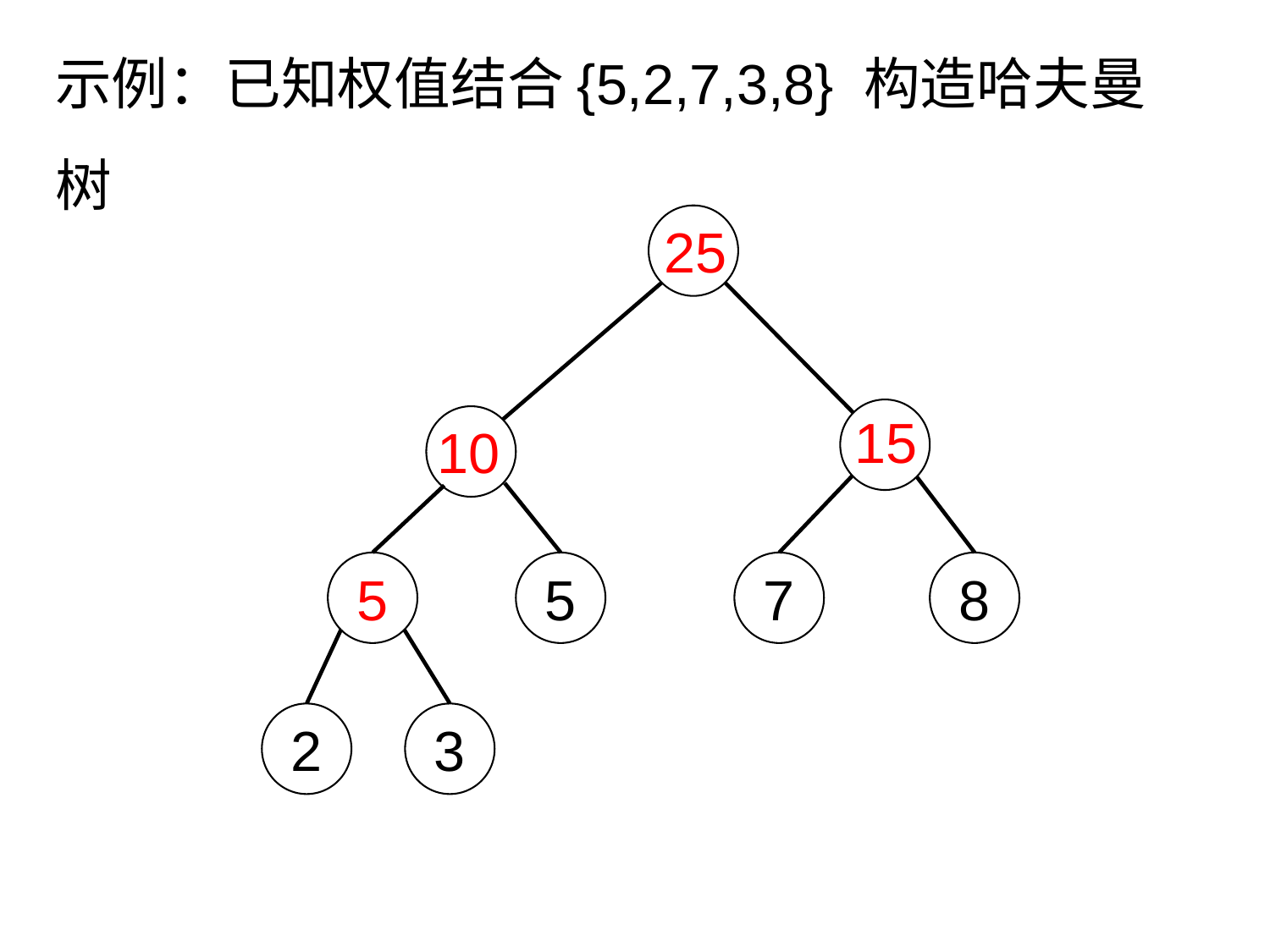

示例：已知权值结合{5,2,7,3,8} 构造哈夫曼树

25

15

10
5
5
7
8
2
3
21